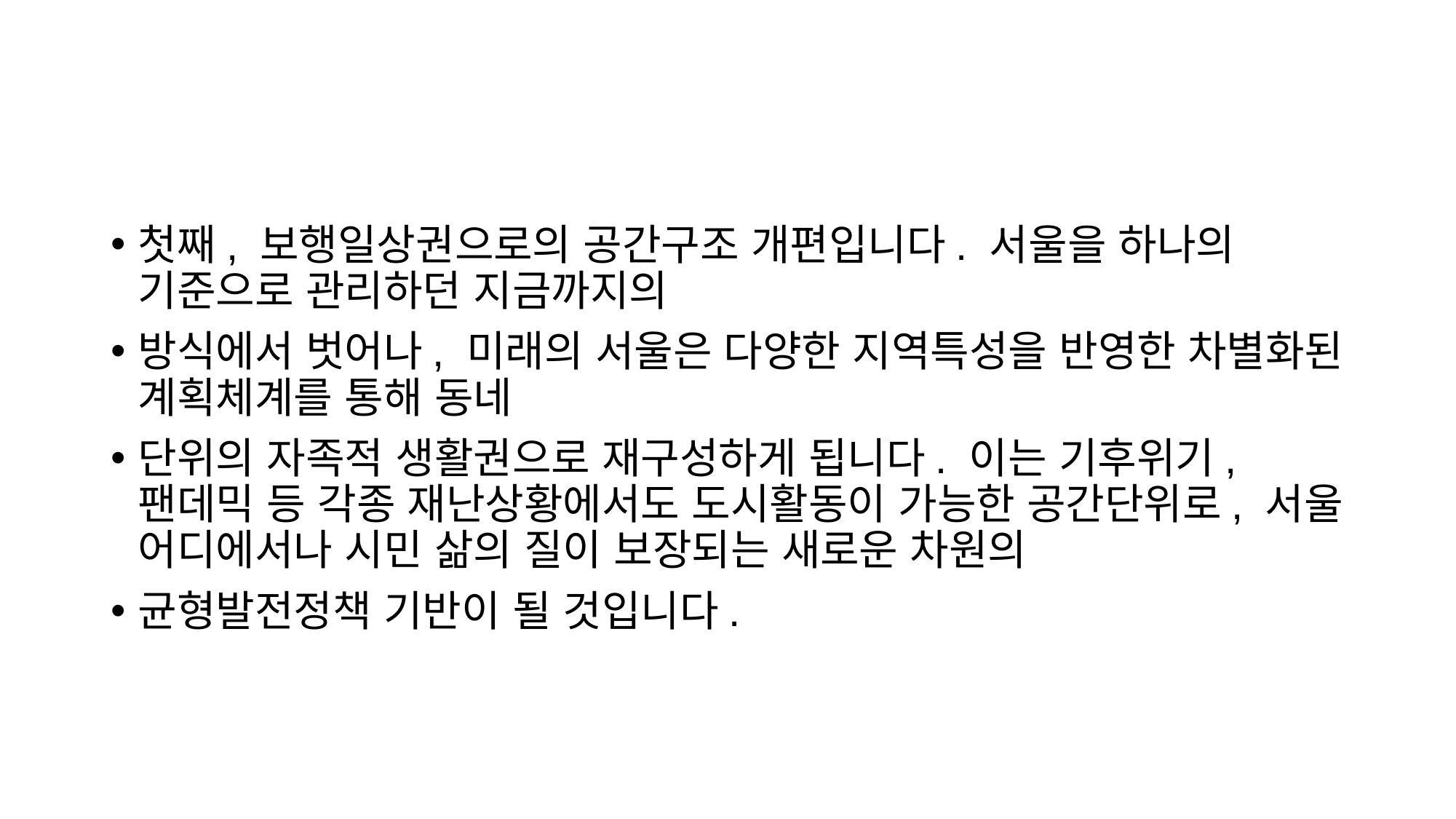

첫째, 보행일상권으로의 공간구조 개편입니다. 서울을 하나의 기준으로 관리하던 지금까지의
방식에서 벗어나, 미래의 서울은 다양한 지역특성을 반영한 차별화된 계획체계를 통해 동네
단위의 자족적 생활권으로 재구성하게 됩니다. 이는 기후위기, 팬데믹 등 각종 재난상황에서도 도시활동이 가능한 공간단위로, 서울 어디에서나 시민 삶의 질이 보장되는 새로운 차원의
균형발전정책 기반이 될 것입니다.